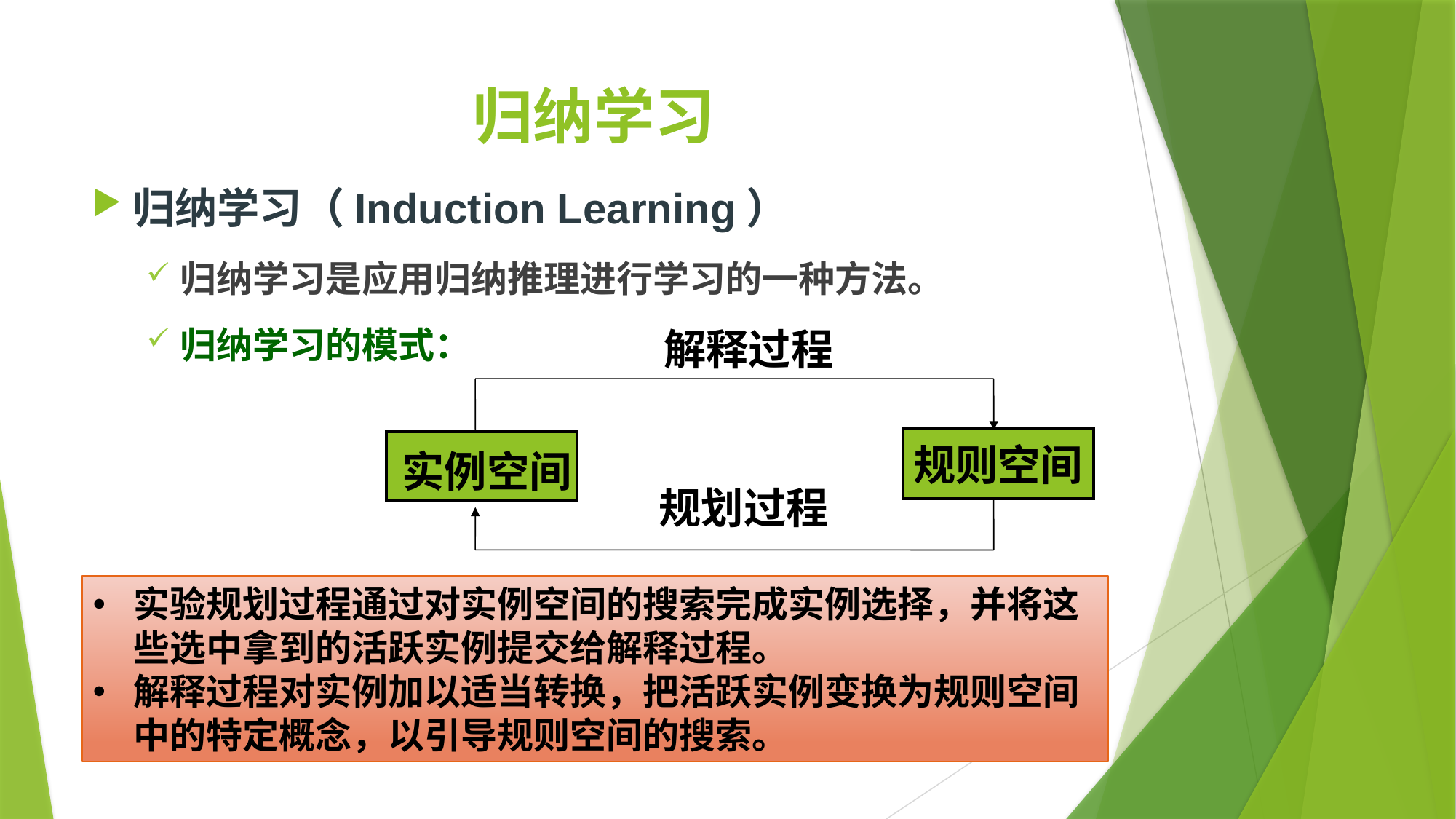

# 归纳学习
归纳学习（Induction Learning）
归纳学习是应用归纳推理进行学习的一种方法。
归纳学习的模式：

          解释过程

规则空间
          实例空间
         规划过程

实验规划过程通过对实例空间的搜索完成实例选择，并将这些选中拿到的活跃实例提交给解释过程。
解释过程对实例加以适当转换，把活跃实例变换为规则空间中的特定概念，以引导规则空间的搜索。